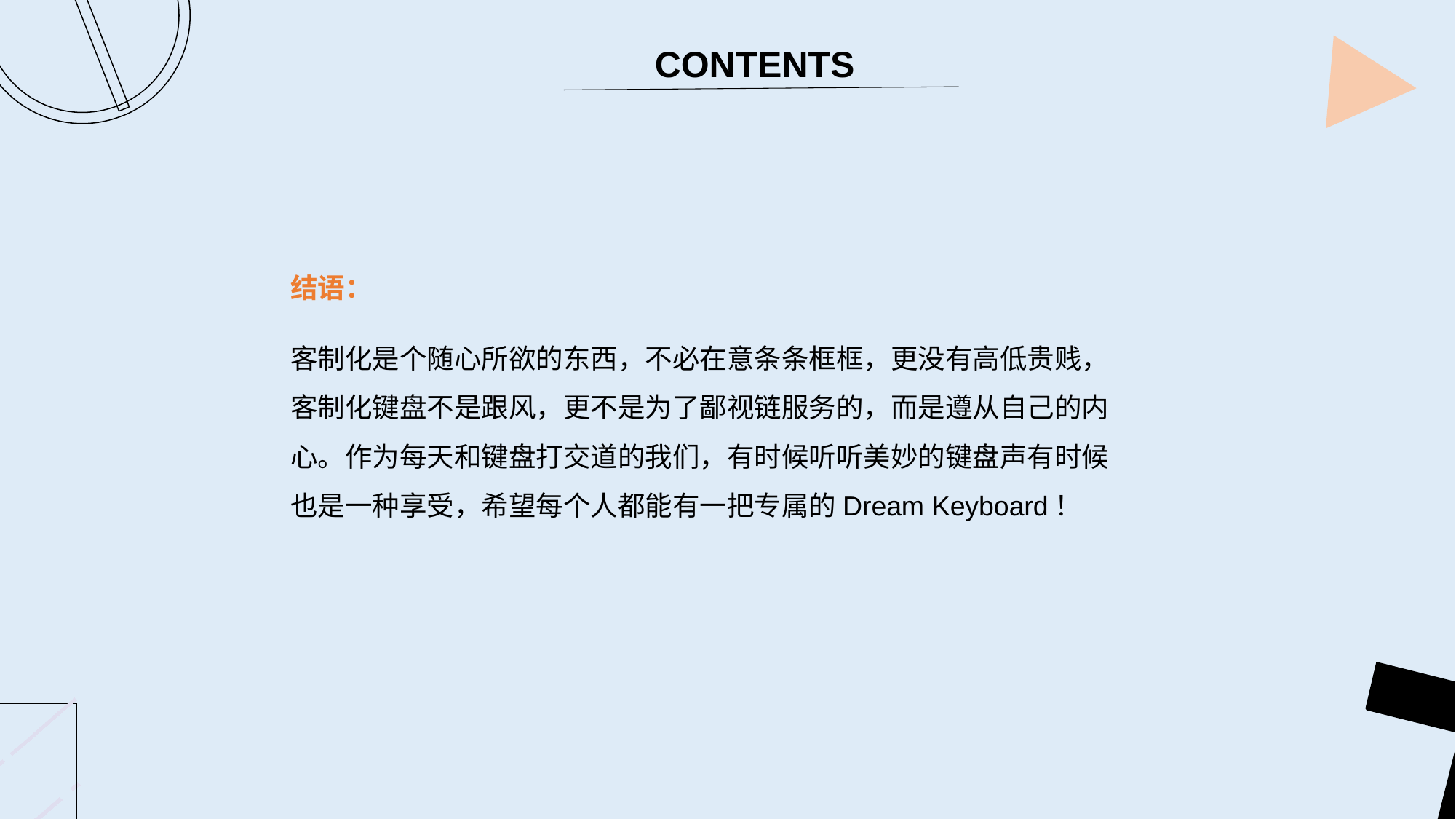

结语：
客制化是个随心所欲的东西，不必在意条条框框，更没有高低贵贱，客制化键盘不是跟风，更不是为了鄙视链服务的，而是遵从自己的内心。作为每天和键盘打交道的我们，有时候听听美妙的键盘声有时候也是一种享受，希望每个人都能有一把专属的Dream Keyboard！